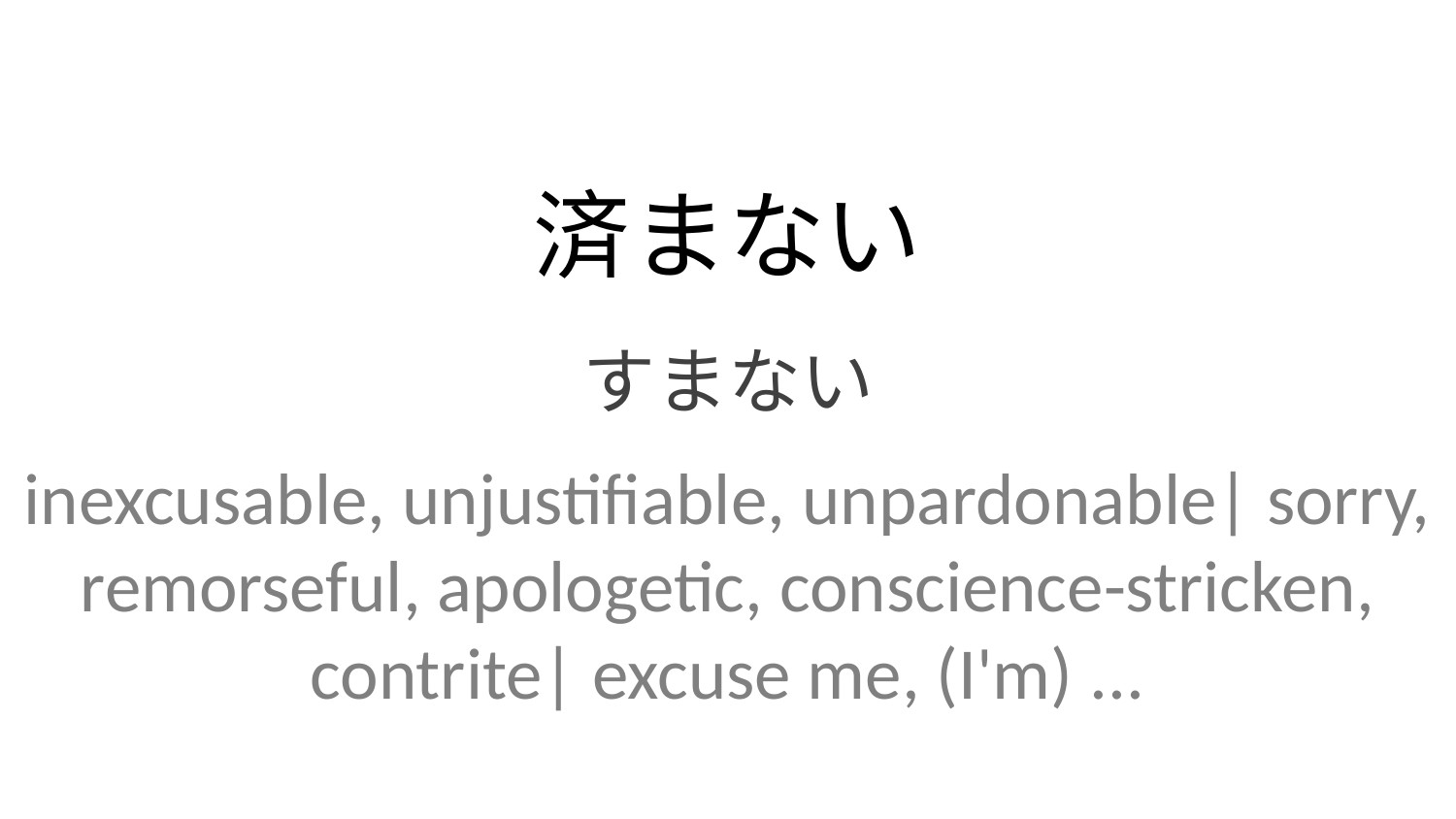

済まない

すまない
inexcusable, unjustifiable, unpardonable| sorry, remorseful, apologetic, conscience-stricken, contrite| excuse me, (I'm) ...